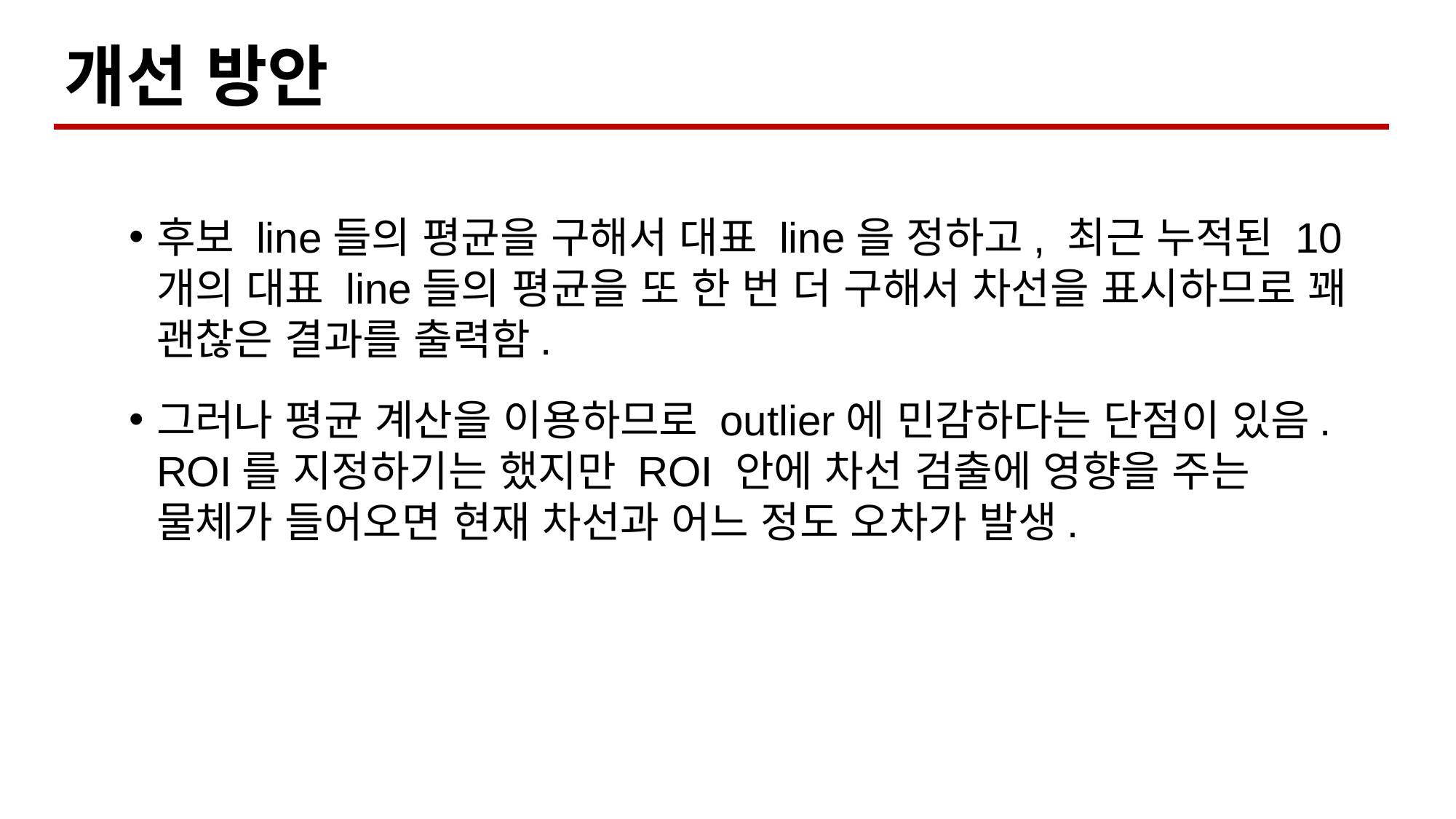

개선 방안

후보 line들의 평균을 구해서 대표 line을 정하고, 최근 누적된 10개의 대표 line들의 평균을 또 한 번 더 구해서 차선을 표시하므로 꽤 괜찮은 결과를 출력함.
그러나 평균 계산을 이용하므로 outlier에 민감하다는 단점이 있음. ROI를 지정하기는 했지만 ROI 안에 차선 검출에 영향을 주는 물체가 들어오면 현재 차선과 어느 정도 오차가 발생.